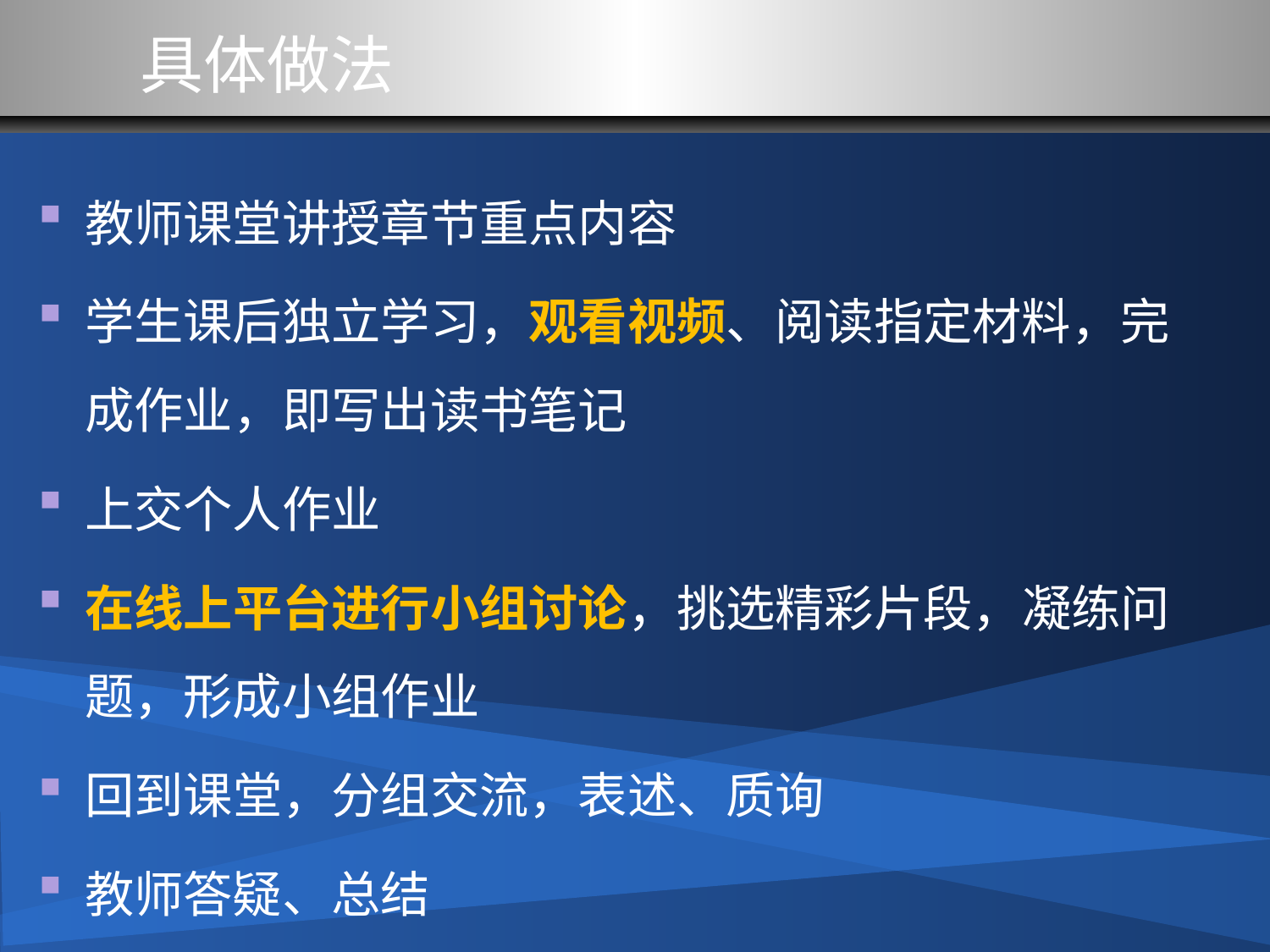

具体做法
教师课堂讲授章节重点内容
学生课后独立学习，观看视频、阅读指定材料，完成作业，即写出读书笔记
上交个人作业
在线上平台进行小组讨论，挑选精彩片段，凝练问题，形成小组作业
回到课堂，分组交流，表述、质询
教师答疑、总结